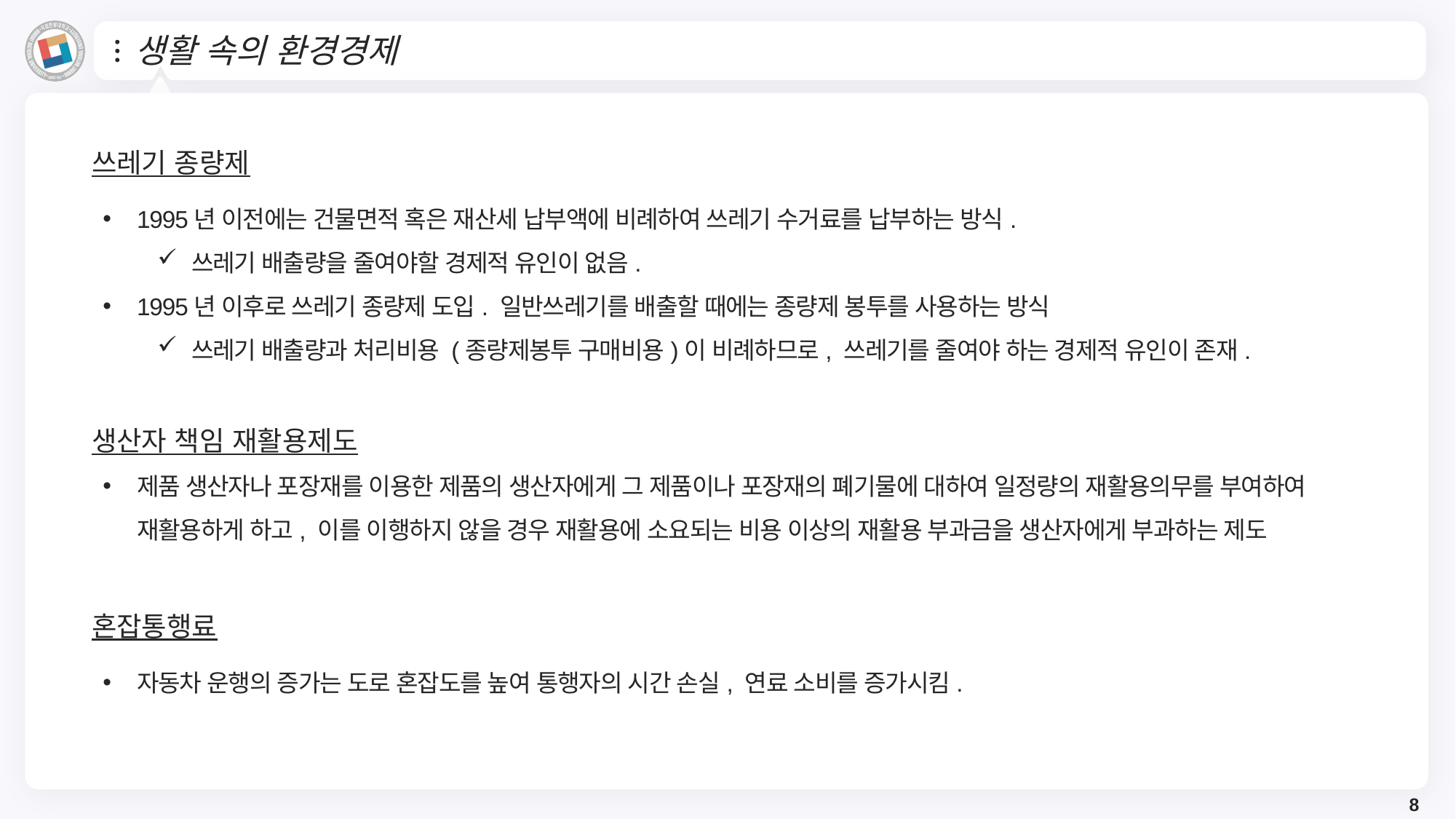

# 생활 속의 환경경제
쓰레기 종량제

1995년 이전에는 건물면적 혹은 재산세 납부액에 비례하여 쓰레기 수거료를 납부하는 방식.
쓰레기 배출량을 줄여야할 경제적 유인이 없음.
1995년 이후로 쓰레기 종량제 도입. 일반쓰레기를 배출할 때에는 종량제 봉투를 사용하는 방식
쓰레기 배출량과 처리비용 (종량제봉투 구매비용)이 비례하므로, 쓰레기를 줄여야 하는 경제적 유인이 존재.

생산자 책임 재활용제도
제품 생산자나 포장재를 이용한 제품의 생산자에게 그 제품이나 포장재의 폐기물에 대하여 일정량의 재활용의무를 부여하여 재활용하게 하고, 이를 이행하지 않을 경우 재활용에 소요되는 비용 이상의 재활용 부과금을 생산자에게 부과하는 제도

혼잡통행료

자동차 운행의 증가는 도로 혼잡도를 높여 통행자의 시간 손실, 연료 소비를 증가시킴.
8